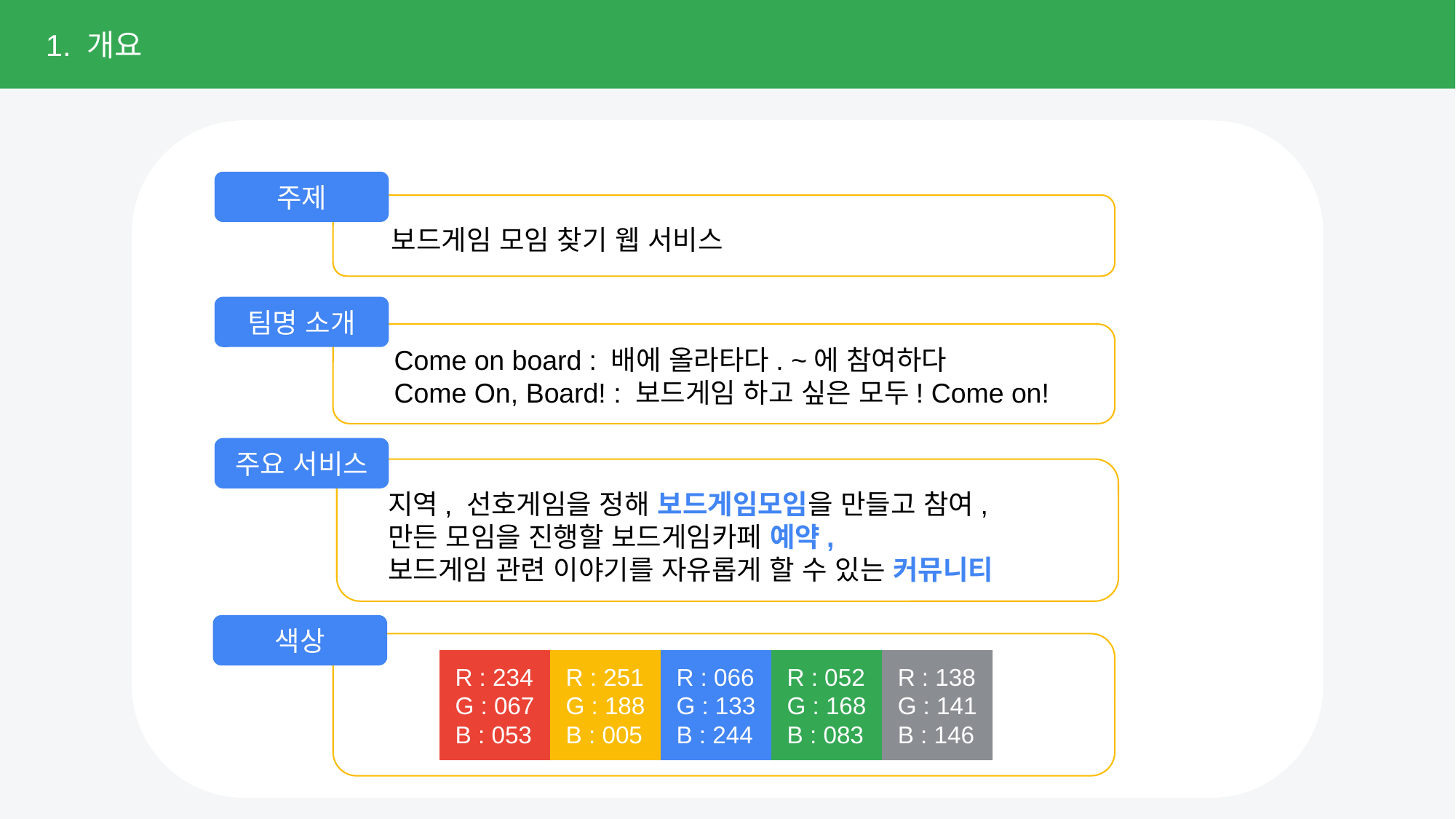

1. 개요
1
주제

보드게임 모임 찾기 웹 서비스
팀명 소개

Come on board : 배에 올라타다. ~에 참여하다
Come On, Board! : 보드게임 하고 싶은 모두! Come on!
주요 서비스

지역, 선호게임을 정해 보드게임모임을 만들고 참여,
만든 모임을 진행할 보드게임카페 예약,
보드게임 관련 이야기를 자유롭게 할 수 있는 커뮤니티

색상

R : 234
G : 067
B : 053
R : 251
G : 188
B : 005
R : 066
G : 133
B : 244
R : 052
G : 168
B : 083
R : 138
G : 141
B : 146